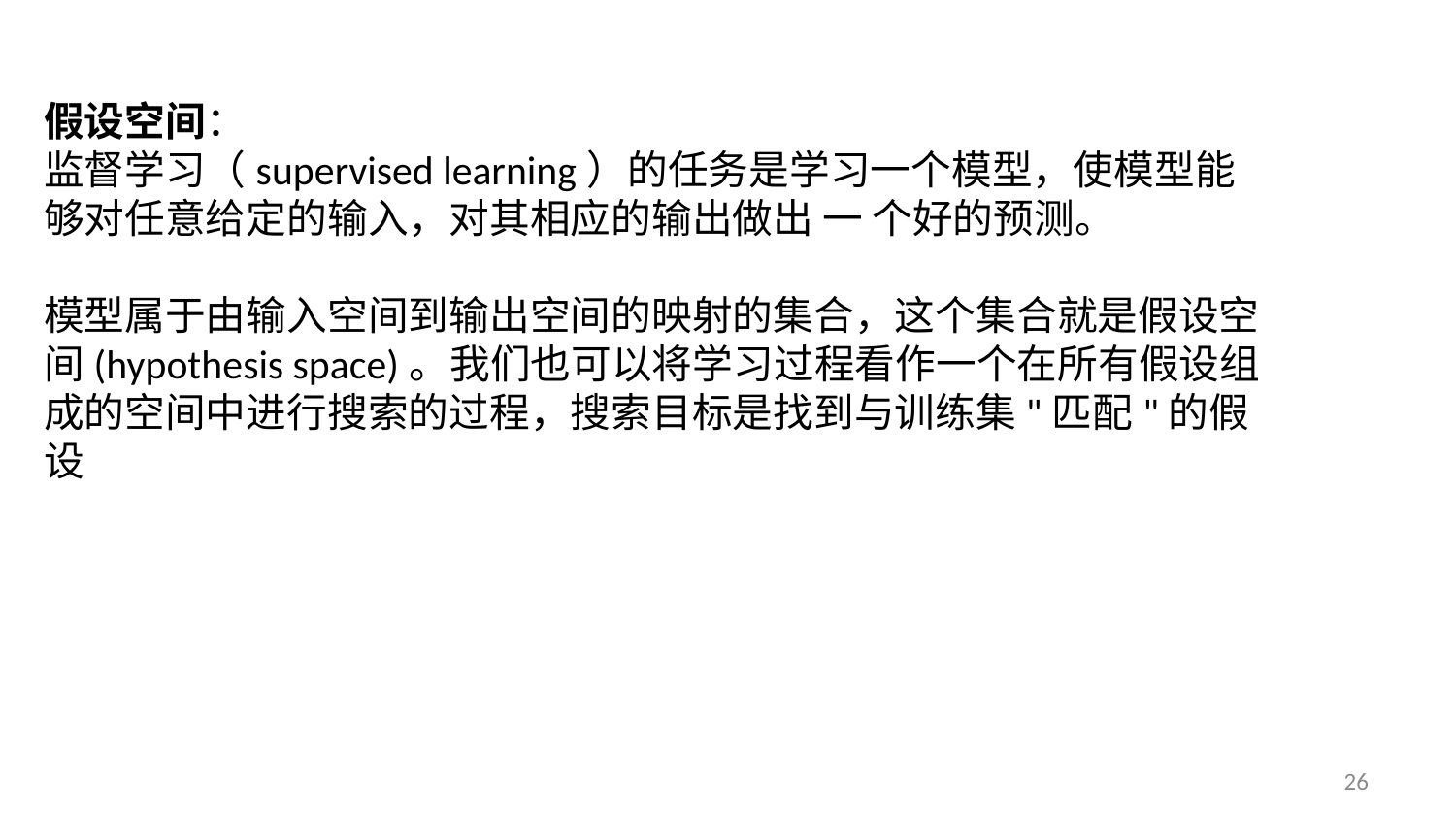

假设空间：
监督学习（supervised learning）的任务是学习一个模型，使模型能够对任意给定的输入，对其相应的输出做出 一 个好的预测。

模型属于由输入空间到输出空间的映射的集合，这个集合就是假设空间(hypothesis space)。我们也可以将学习过程看作一个在所有假设组成的空间中进行搜索的过程，搜索目标是找到与训练集"匹配"的假设

26